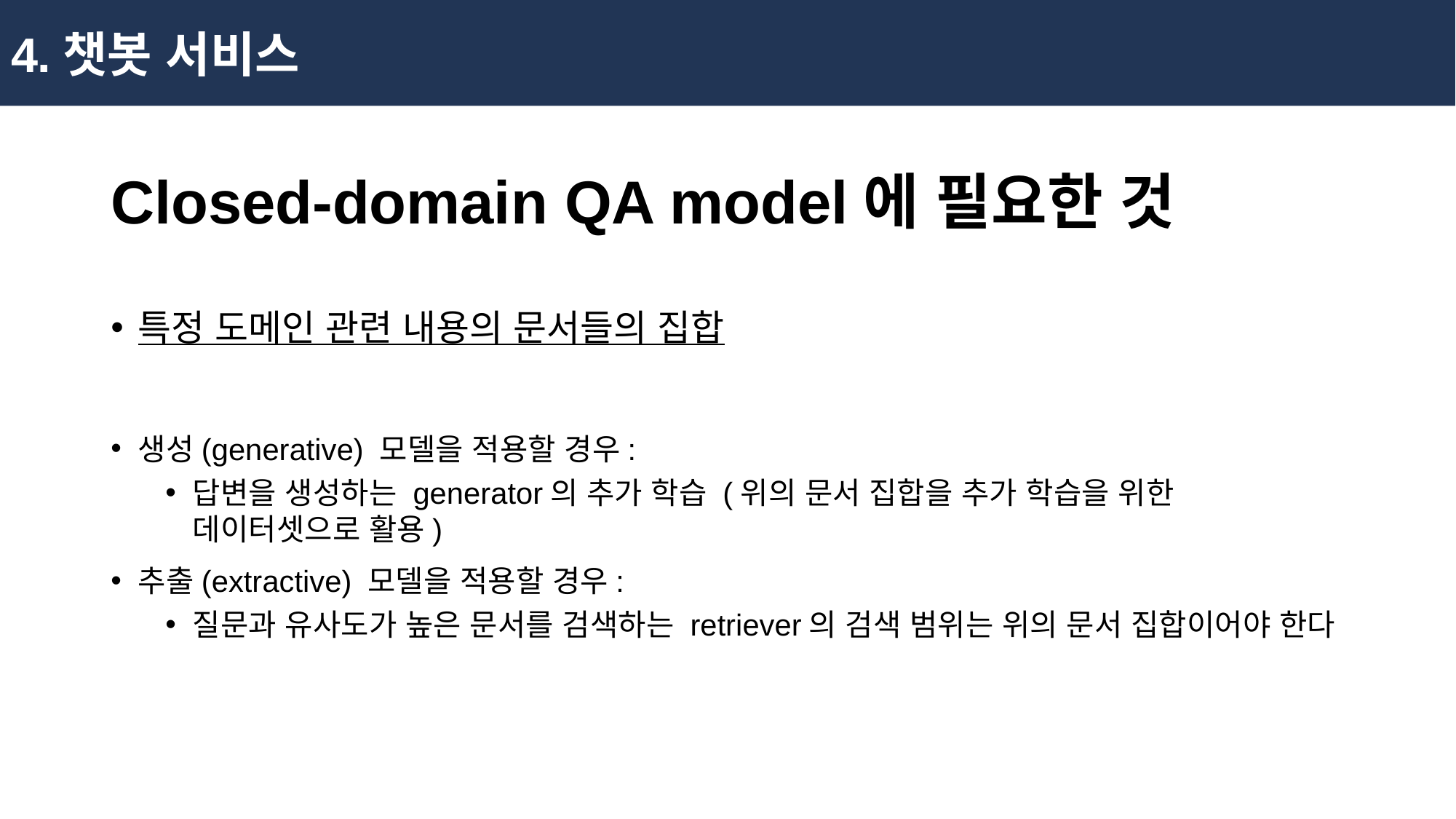

4.챗봇 서비스
# Closed-domain QA model에 필요한 것
특정 도메인 관련 내용의 문서들의 집합

생성(generative) 모델을 적용할 경우:
답변을 생성하는 generator의 추가 학습 (위의 문서 집합을 추가 학습을 위한 데이터셋으로 활용)
추출(extractive) 모델을 적용할 경우:
질문과 유사도가 높은 문서를 검색하는 retriever의 검색 범위는 위의 문서 집합이어야 한다